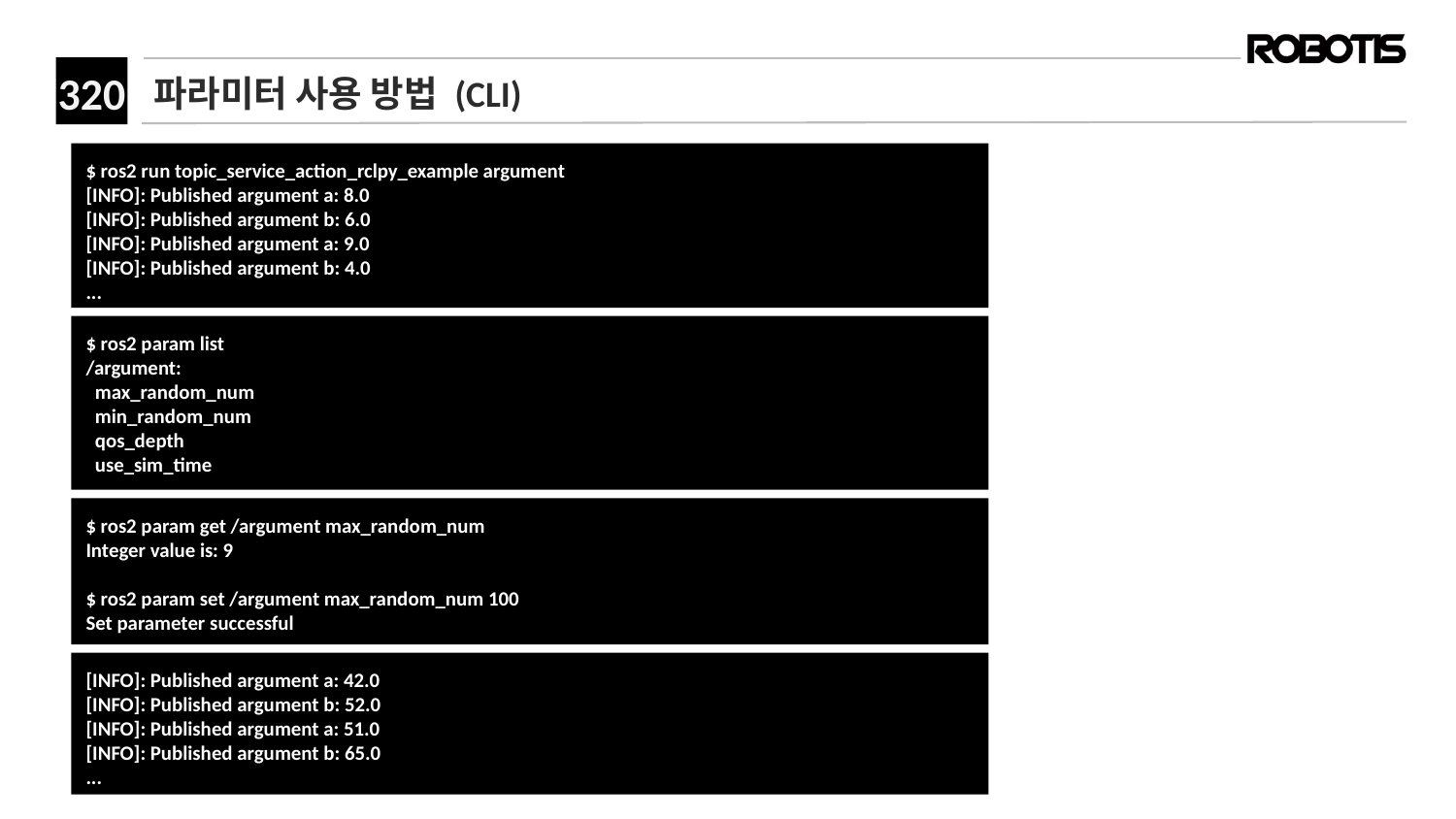

# 파라미터 사용 방법 (CLI)
$ ros2 run topic_service_action_rclpy_example argument
[INFO]: Published argument a: 8.0
[INFO]: Published argument b: 6.0
[INFO]: Published argument a: 9.0
[INFO]: Published argument b: 4.0
...

$ ros2 param list
/argument:
  max_random_num
  min_random_num
  qos_depth
  use_sim_time

$ ros2 param get /argument max_random_num
Integer value is: 9

$ ros2 param set /argument max_random_num 100
Set parameter successful
[INFO]: Published argument a: 42.0
[INFO]: Published argument b: 52.0
[INFO]: Published argument a: 51.0
[INFO]: Published argument b: 65.0
...